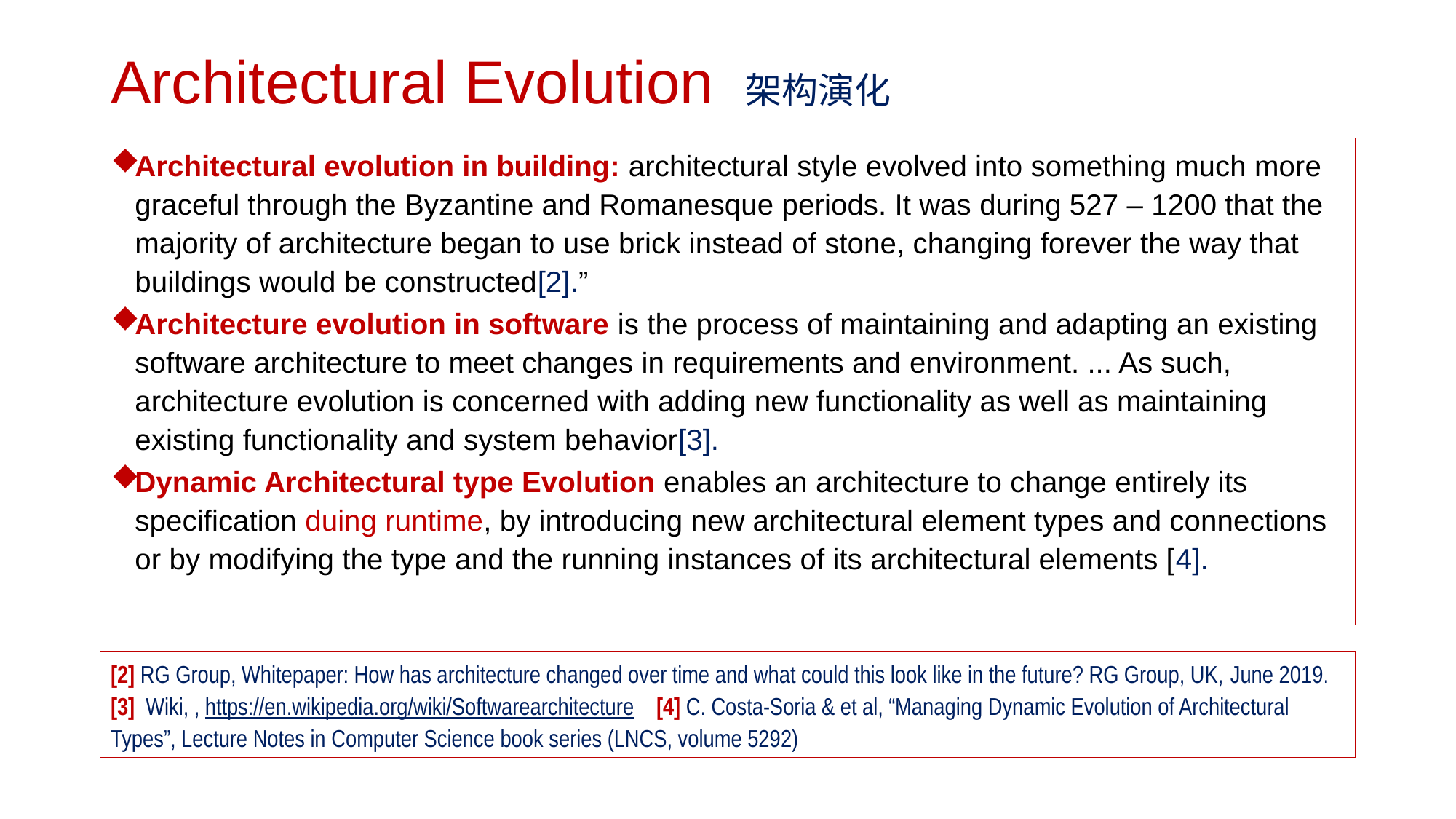

# Architectural Evolution 架构演化
Architectural evolution in building: architectural style evolved into something much more graceful through the Byzantine and Romanesque periods. It was during 527 – 1200 that the majority of architecture began to use brick instead of stone, changing forever the way that buildings would be constructed[2].”
Architecture evolution in software is the process of maintaining and adapting an existing software architecture to meet changes in requirements and environment. ... As such, architecture evolution is concerned with adding new functionality as well as maintaining existing functionality and system behavior[3].
Dynamic Architectural type Evolution enables an architecture to change entirely its specification duing runtime, by introducing new architectural element types and connections or by modifying the type and the running instances of its architectural elements [4].

[2] RG Group, Whitepaper: How has architecture changed over time and what could this look like in the future? RG Group, UK, June 2019.   [3]  Wiki, , https://en.wikipedia.org/wiki/Softwarearchitecture    [4] C. Costa-Soria & et al, “Managing Dynamic Evolution of Architectural Types”, Lecture Notes in Computer Science book series (LNCS, volume 5292)